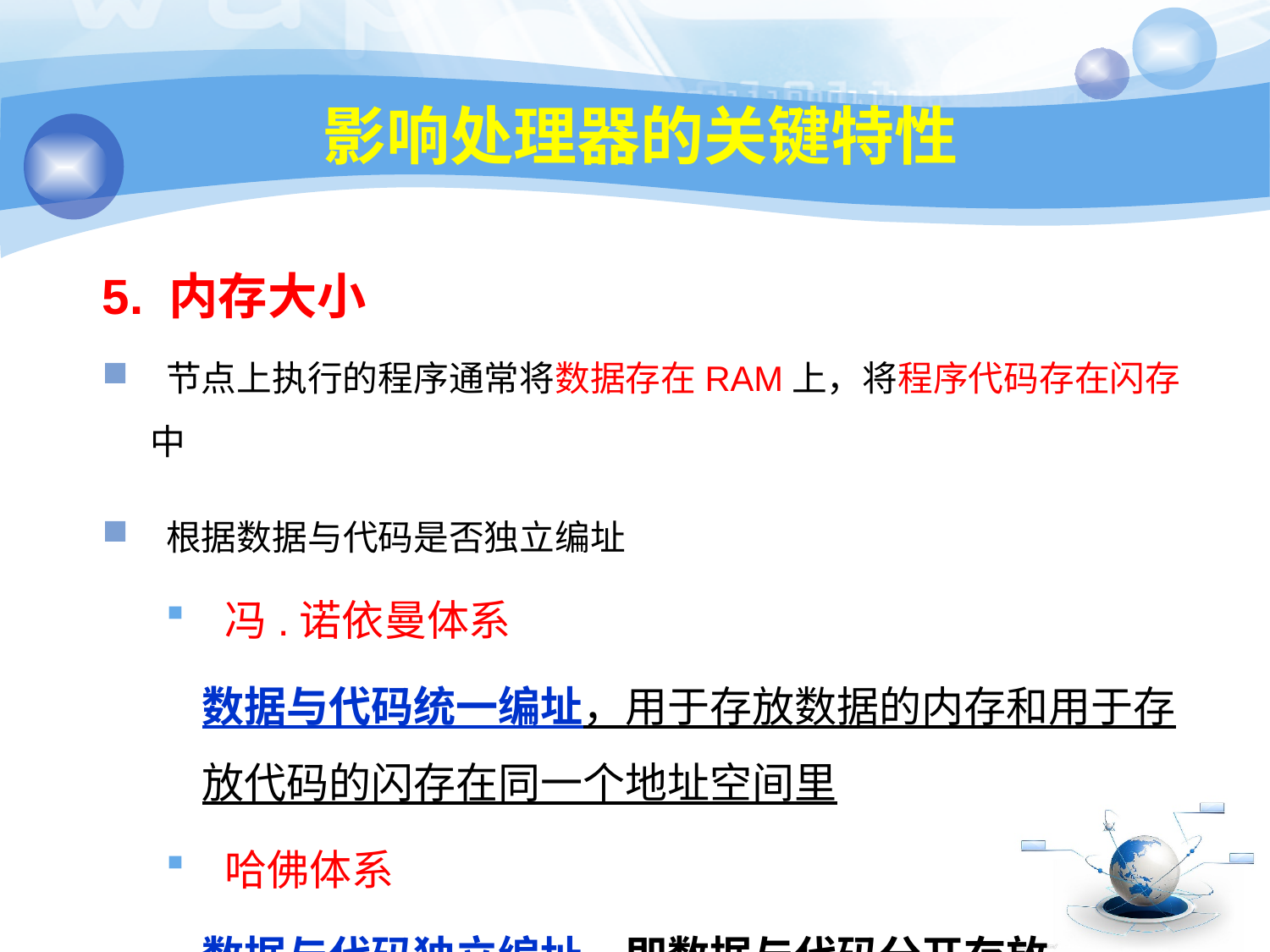

# 影响处理器的关键特性
5. 内存大小
 节点上执行的程序通常将数据存在RAM上，将程序代码存在闪存中
 根据数据与代码是否独立编址
 冯.诺依曼体系
数据与代码统一编址，用于存放数据的内存和用于存放代码的闪存在同一个地址空间里
 哈佛体系
数据与代码独立编址，即数据与代码分开存放